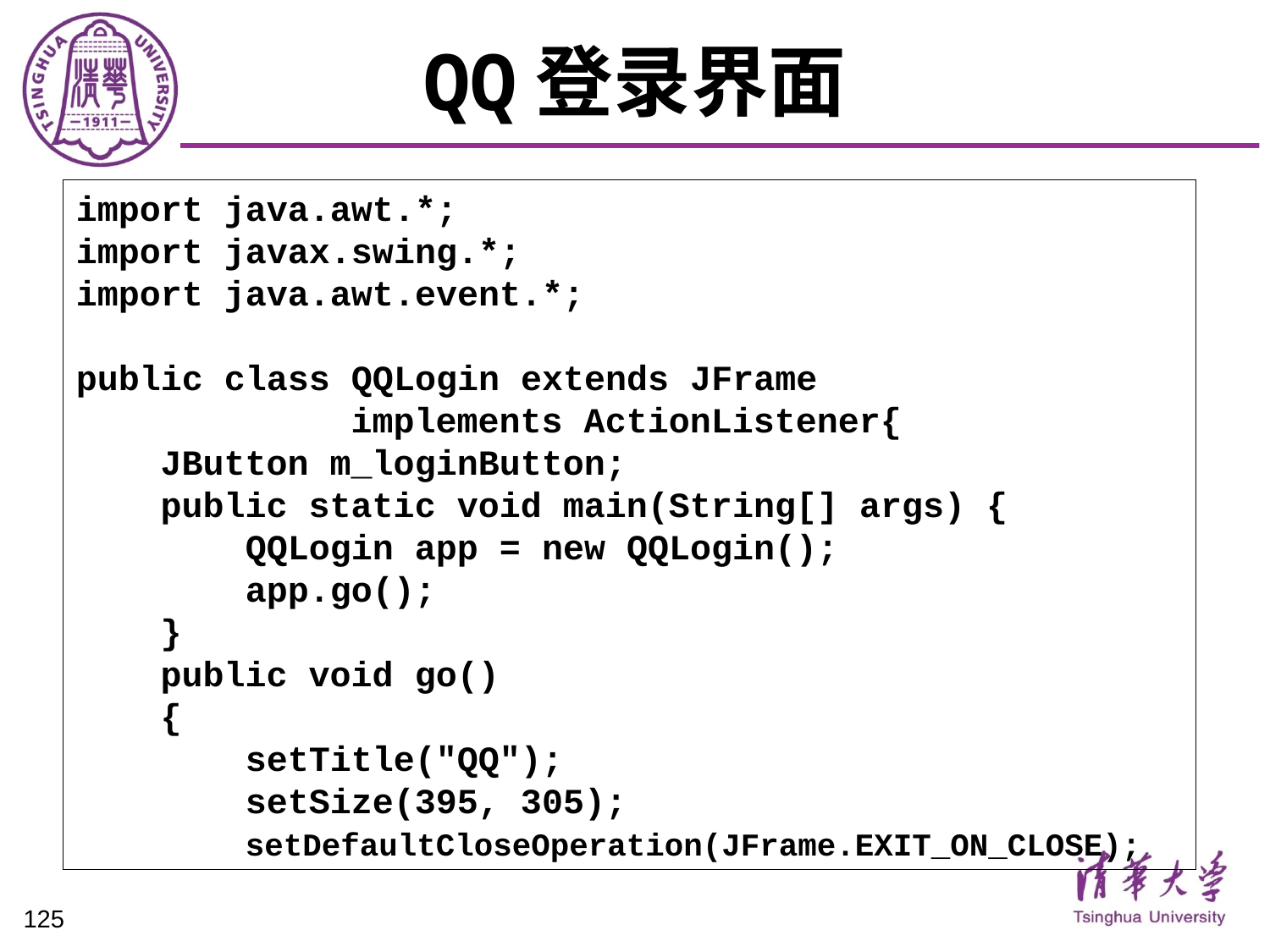

# QQ登录界面
import java.awt.*;
import javax.swing.*;
import java.awt.event.*;

public class QQLogin extends JFrame
             implements ActionListener{
    JButton m_loginButton;
    public static void main(String[] args) {
        QQLogin app = new QQLogin();
        app.go();
    }
    public void go()
    {
        setTitle("QQ");
        setSize(395, 305);
        setDefaultCloseOperation(JFrame.EXIT_ON_CLOSE);
125